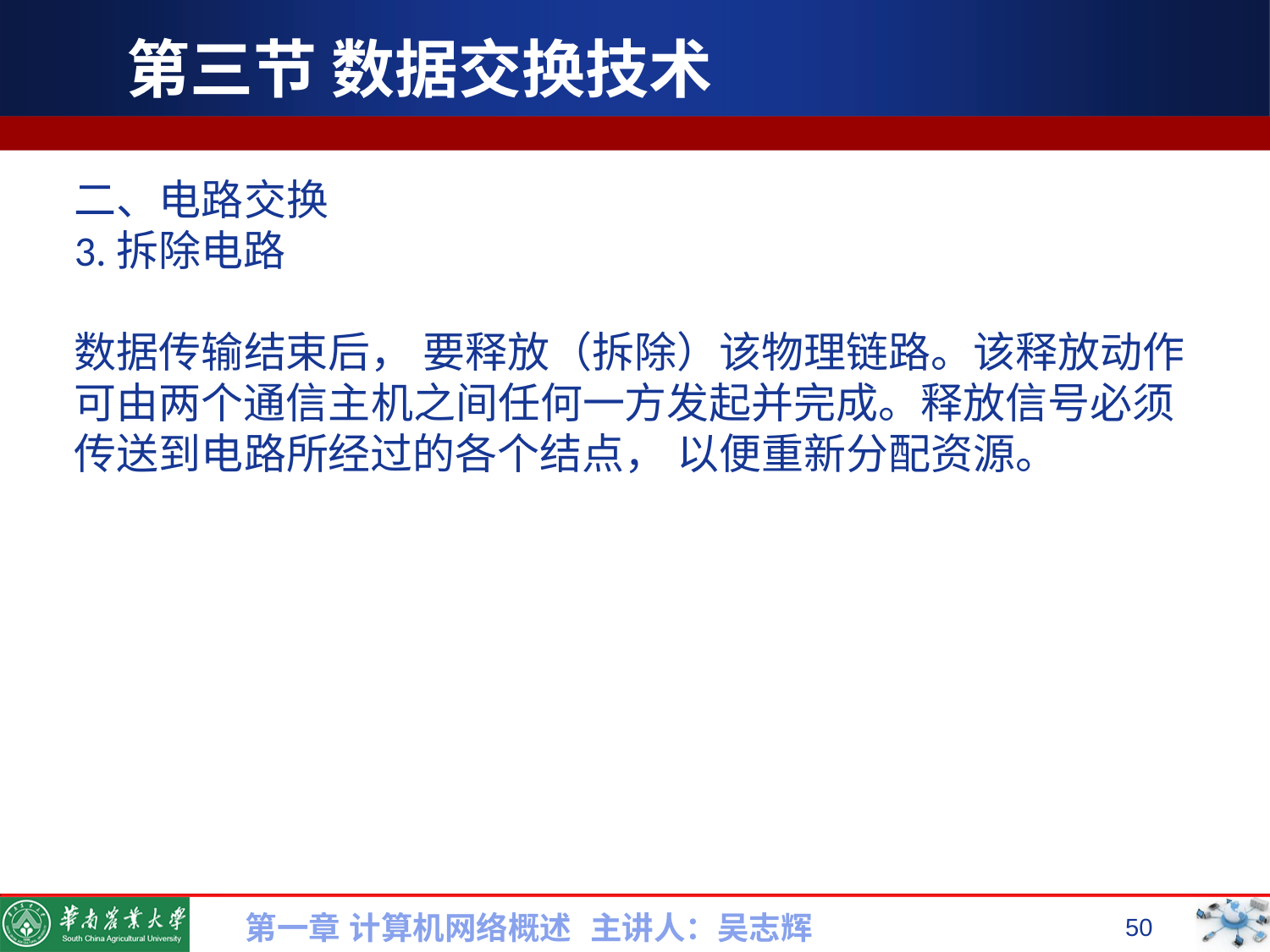

# 第三节 数据交换技术
二、电路交换
3.拆除电路

数据传输结束后， 要释放（拆除）该物理链路。该释放动作可由两个通信主机之间任何一方发起并完成。释放信号必须传送到电路所经过的各个结点， 以便重新分配资源。
第一章 计算机网络概述  主讲人：吴志辉
50